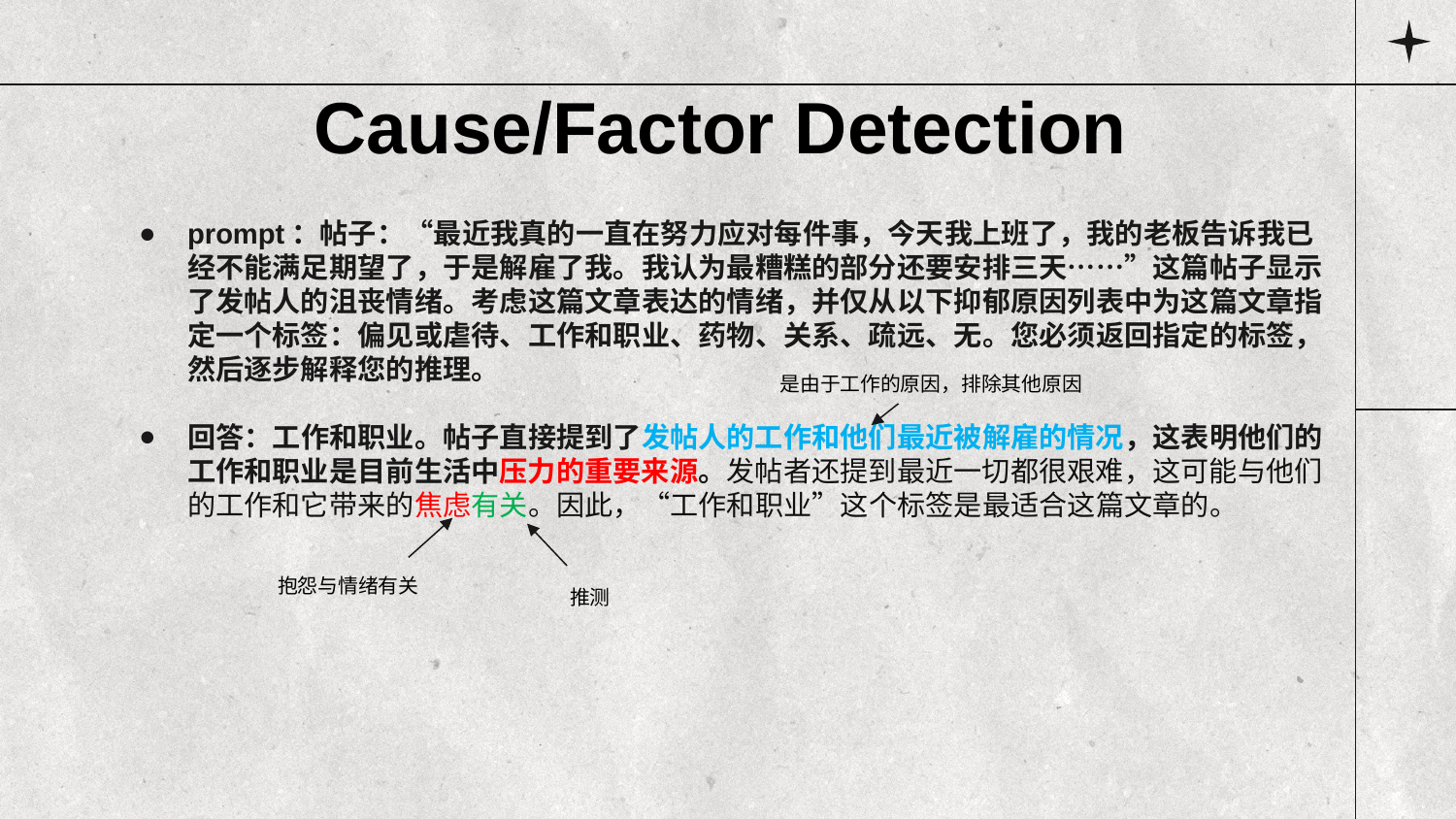

# Cause/Factor Detection
prompt：帖子：“最近我真的一直在努力应对每件事，今天我上班了，我的老板告诉我已经不能满足期望了，于是解雇了我。我认为最糟糕的部分还要安排三天……”这篇帖子显示了发帖人的沮丧情绪。考虑这篇文章表达的情绪，并仅从以下抑郁原因列表中为这篇文章指定一个标签：偏见或虐待、工作和职业、药物、关系、疏远、无。您必须返回指定的标签，然后逐步解释您的推理。

回答：工作和职业。帖子直接提到了发帖人的工作和他们最近被解雇的情况，这表明他们的工作和职业是目前生活中压力的重要来源。发帖者还提到最近一切都很艰难，这可能与他们的工作和它带来的焦虑有关。因此，“工作和职业”这个标签是最适合这篇文章的。

是由于工作的原因，排除其他原因
抱怨与情绪有关
推测
抱怨与情绪有关
抱怨与情绪有关
抱怨与情绪有关